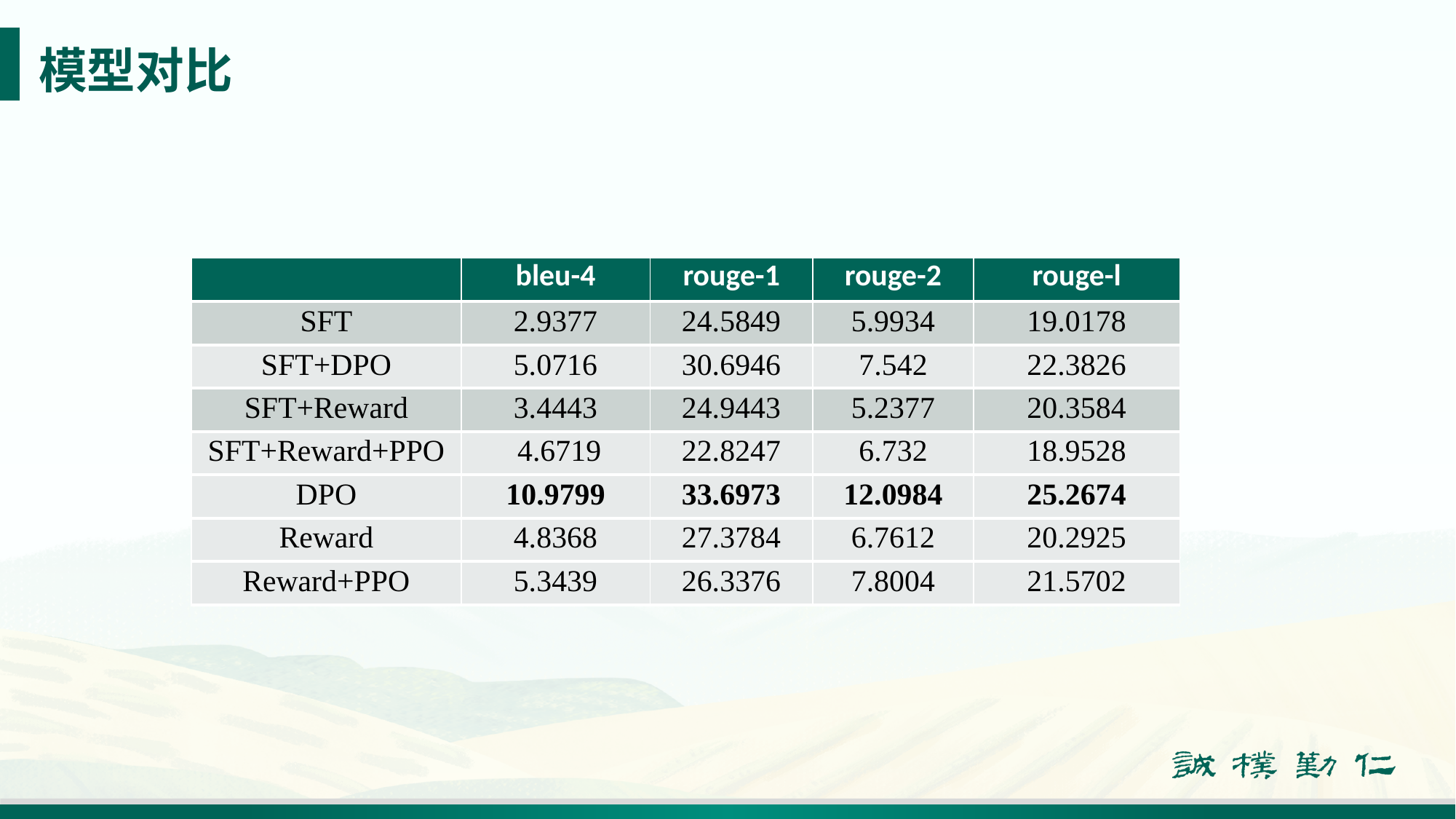

# 模型对比
|  | bleu-4 | rouge-1 | rouge-2 | rouge-l |
| --- | --- | --- | --- | --- |
| SFT | 2.9377 | 24.5849 | 5.9934 | 19.0178 |
| SFT+DPO | 5.0716 | 30.6946 | 7.542 | 22.3826 |
| SFT+Reward | 3.4443 | 24.9443 | 5.2377 | 20.3584 |
| SFT+Reward+PPO | 4.6719 | 22.8247 | 6.732 | 18.9528 |
| DPO | 10.9799 | 33.6973 | 12.0984 | 25.2674 |
| Reward | 4.8368 | 27.3784 | 6.7612 | 20.2925 |
| Reward+PPO | 5.3439 | 26.3376 | 7.8004 | 21.5702 |